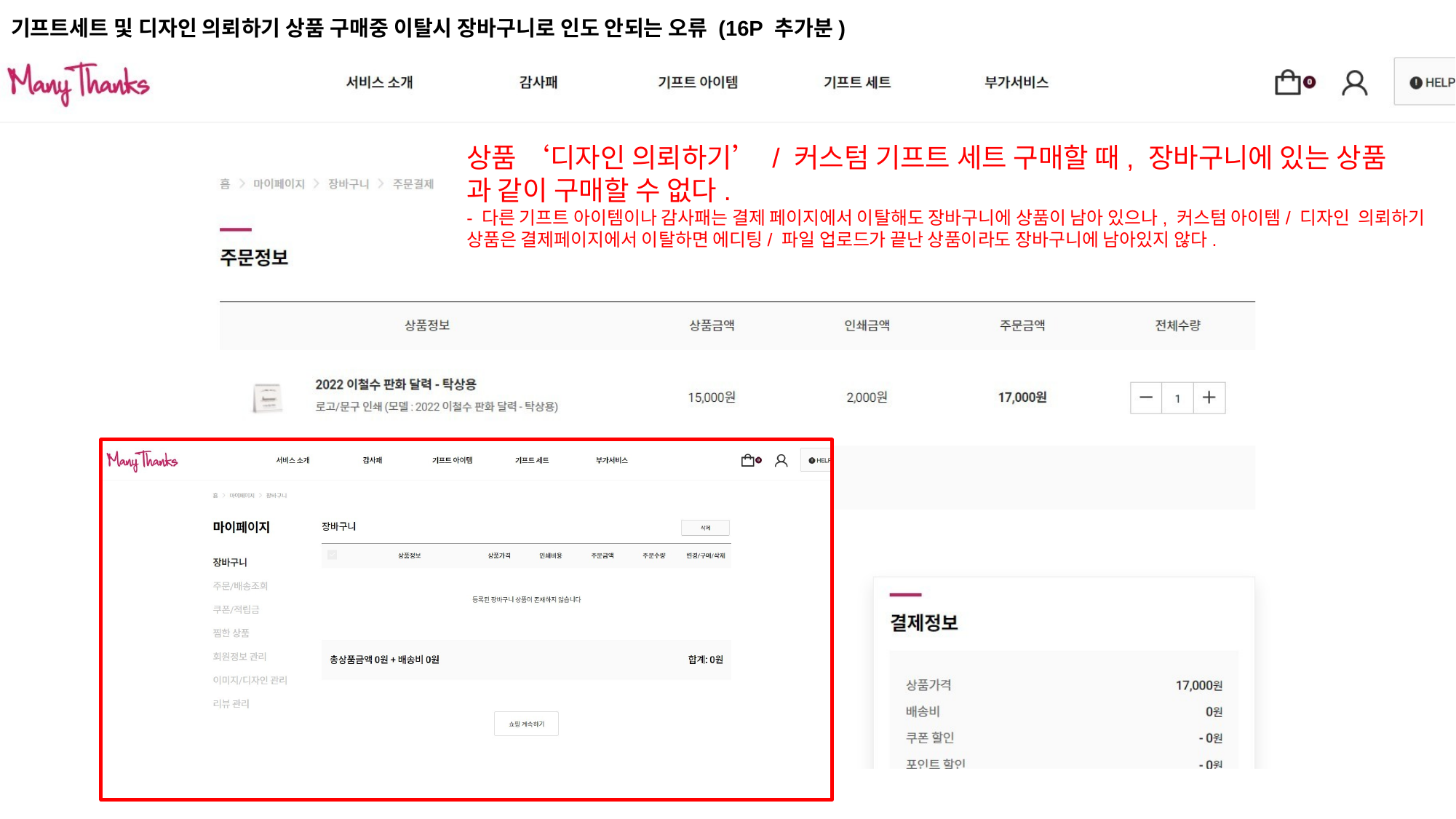

기프트세트 및 디자인 의뢰하기 상품 구매중 이탈시 장바구니로 인도 안되는 오류 (16P 추가분)

# 상품 ‘디자인 의뢰하기’ / 커스텀 기프트 세트 구매할 때, 장바구니에 있는 상품  과 같이 구매할 수 없다.
- 다른 기프트 아이템이나 감사패는 결제 페이지에서 이탈해도 장바구니에 상품이 남아 있으나, 커스텀 아이템/ 디자인  의뢰하기 상품은 결제페이지에서 이탈하면 에디팅/ 파일 업로드가 끝난 상품이라도 장바구니에 남아있지 않다.